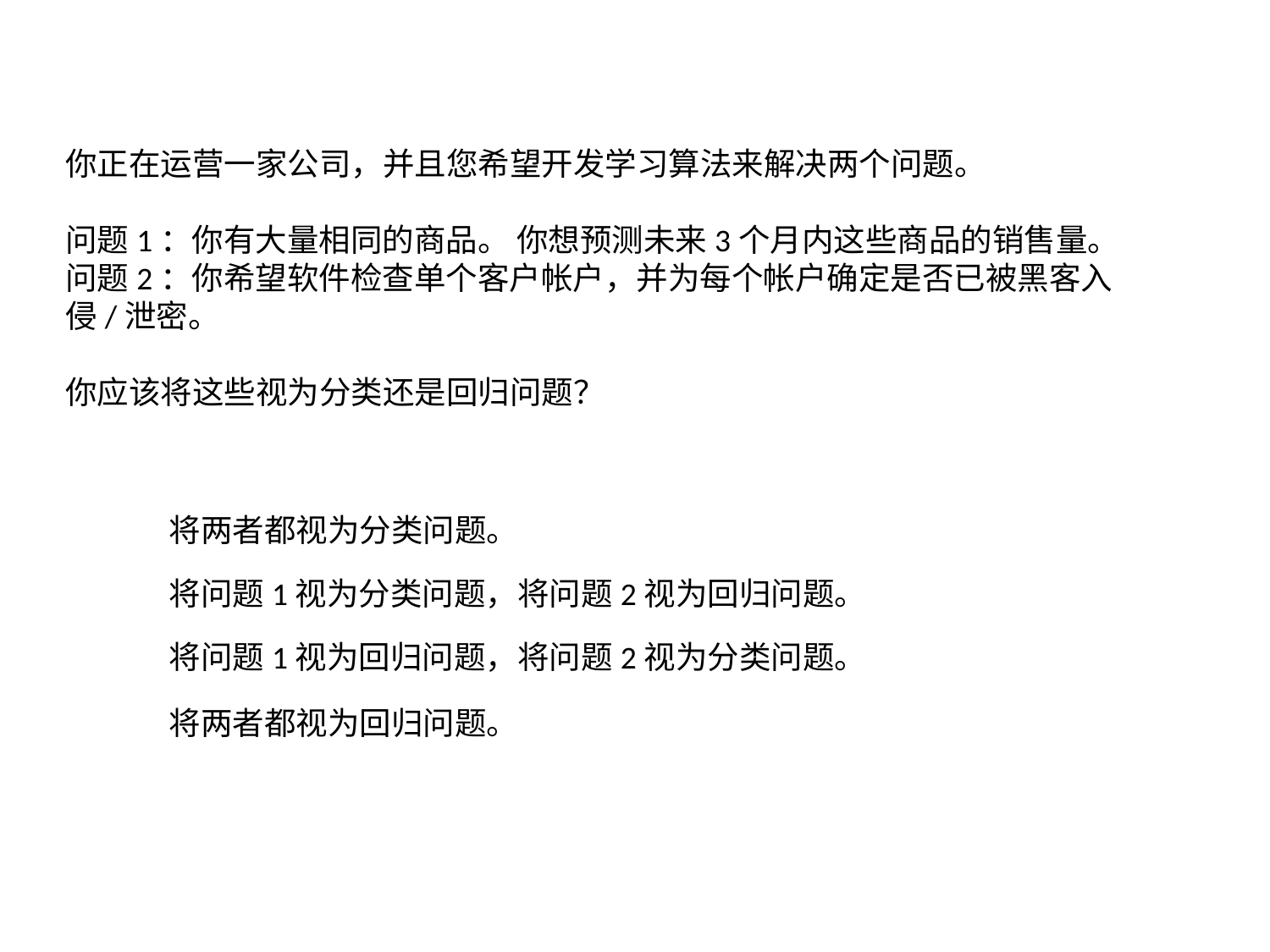

你正在运营一家公司，并且您希望开发学习算法来解决两个问题。

问题1：你有大量相同的商品。 你想预测未来3个月内这些商品的销售量。
问题2：你希望软件检查单个客户帐户，并为每个帐户确定是否已被黑客入侵/泄密。

你应该将这些视为分类还是回归问题？
将两者都视为分类问题。
将问题1视为分类问题，将问题2视为回归问题。
将问题1视为回归问题，将问题2视为分类问题。
将两者都视为回归问题。